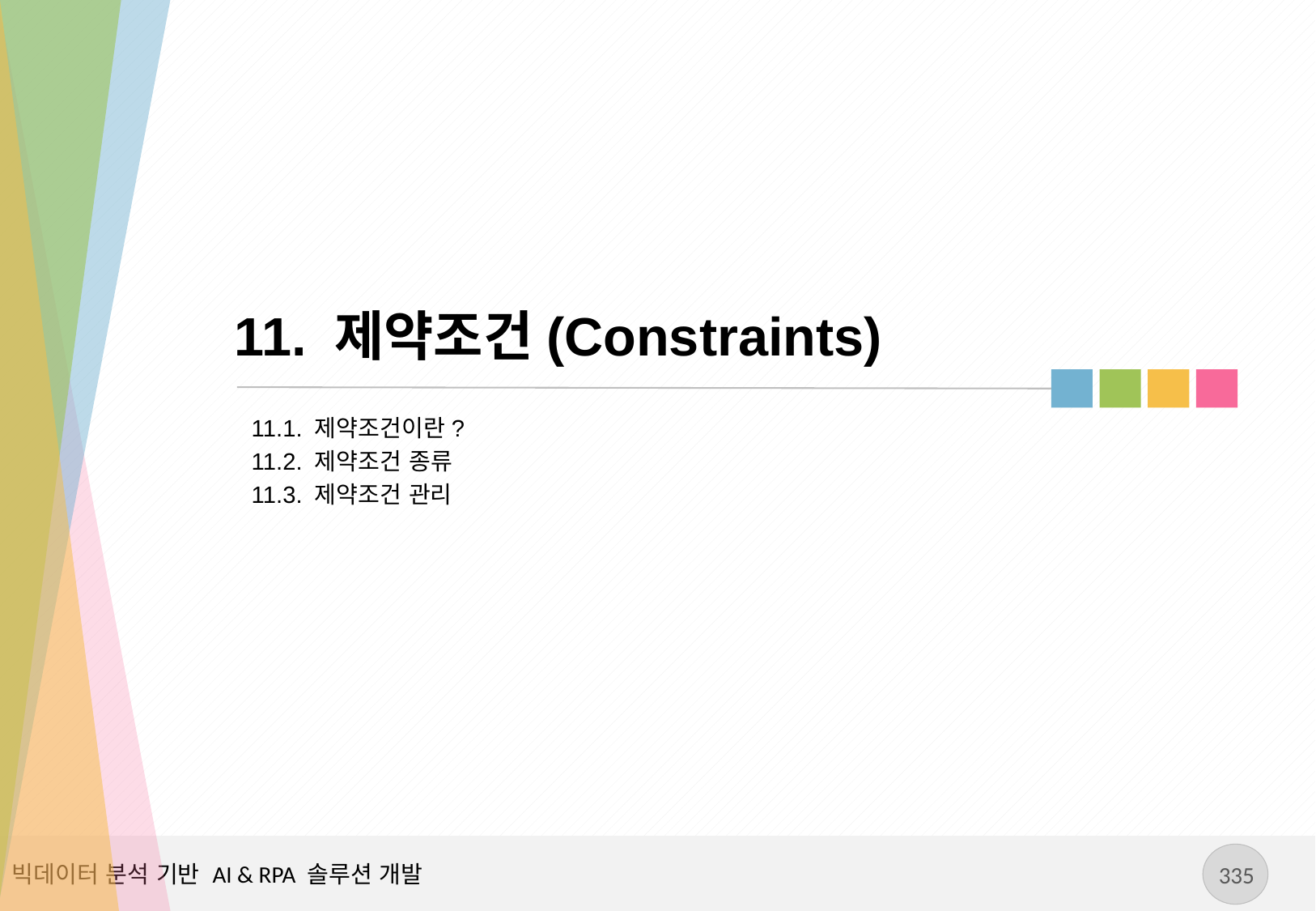

# 11. 제약조건(Constraints)
11.1. 제약조건이란?
11.2. 제약조건 종류
11.3. 제약조건 관리